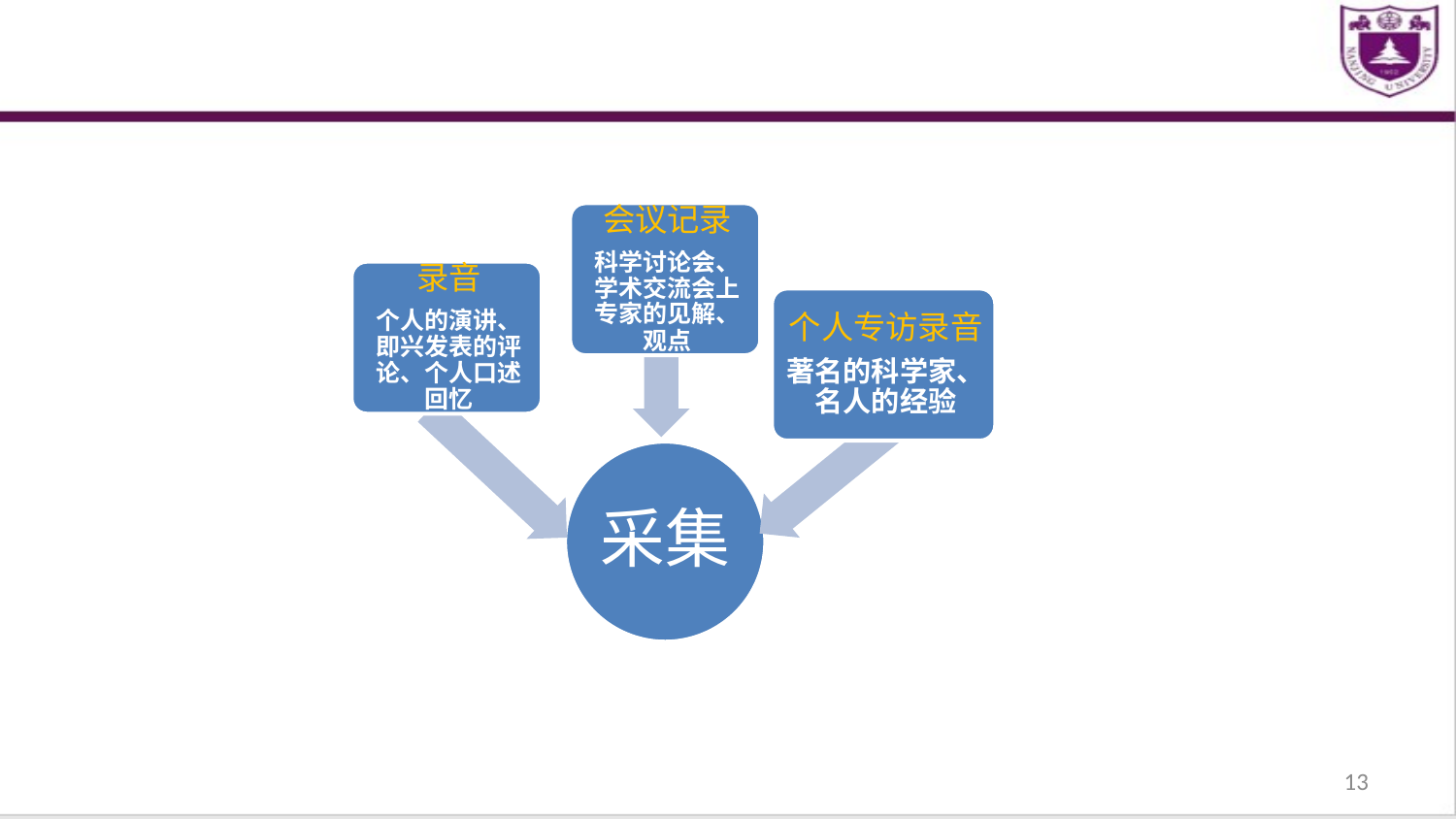

采集
录音
个人的演讲、即兴发表的评论、个人口述回忆
会议记录
科学讨论会、学术交流会上专家的见解、观点
个人专访录音
著名的科学家、名人的经验
13